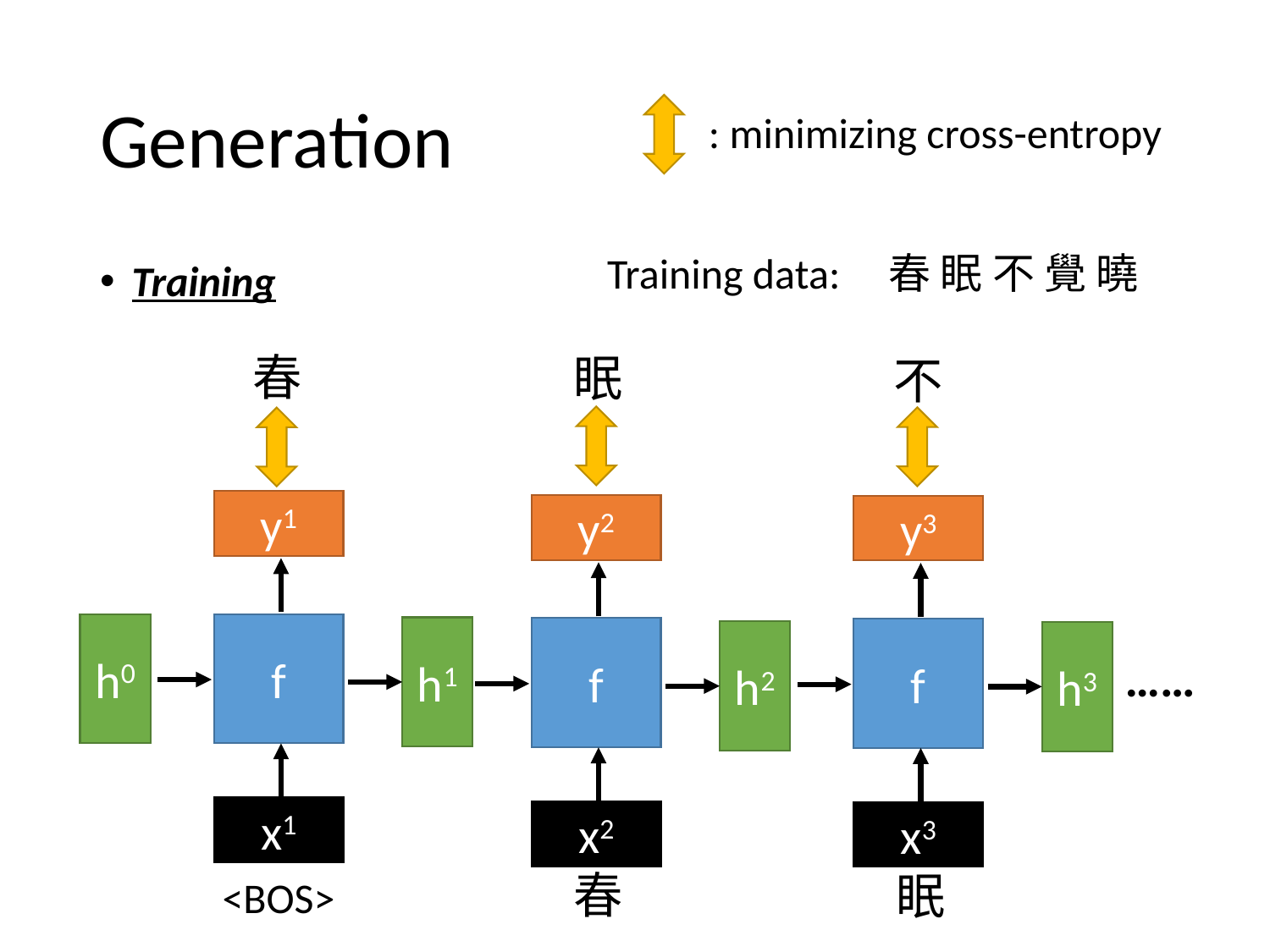

# Generation

: minimizing cross-entropy
Training data:    春 眠 不 覺 曉
Training

春
眠
不

y1
y2
y3
h0
f
h1
f
f
h2
h3
……
x1
x2
x3
春
眠
<BOS>